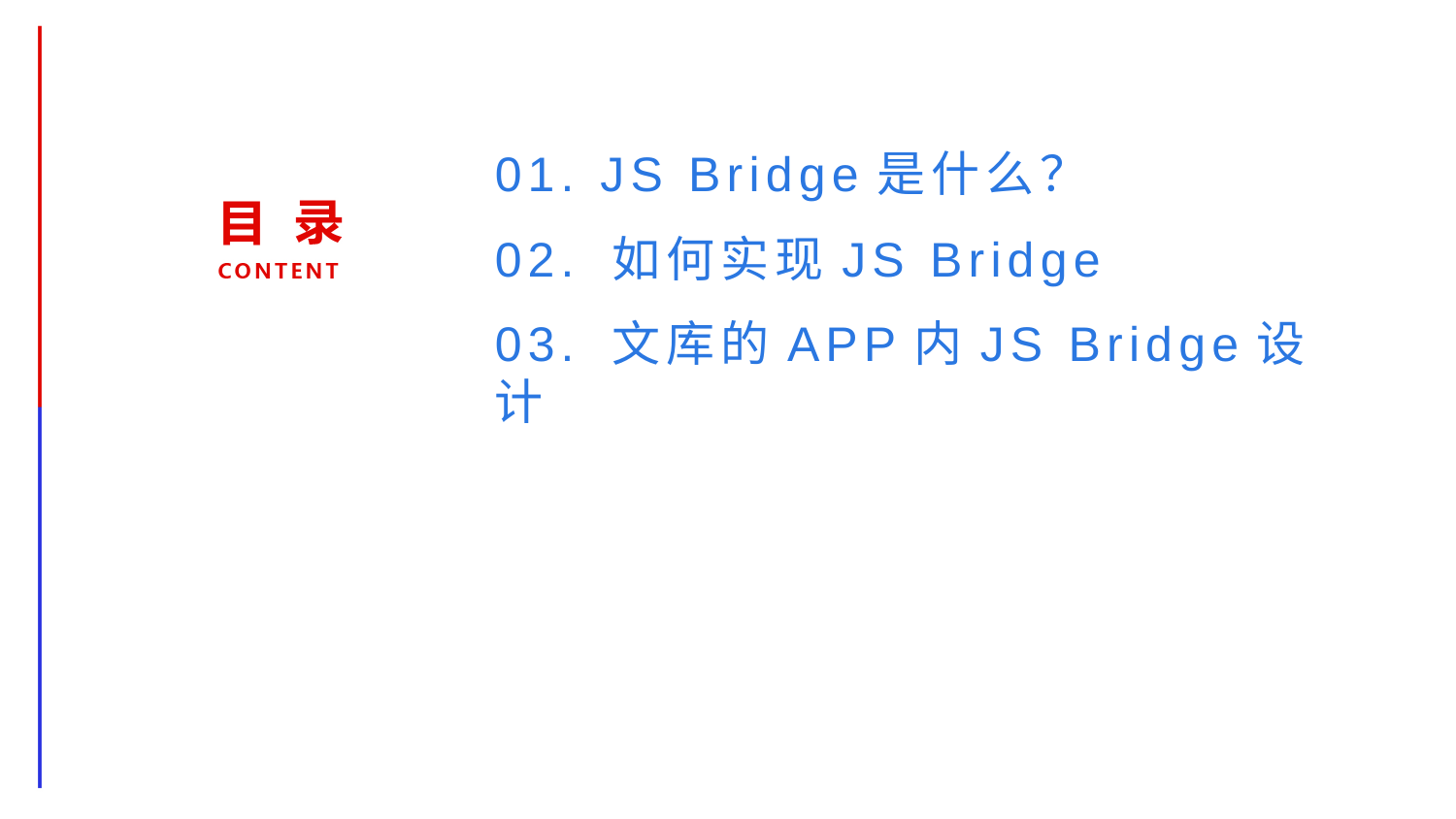

01. JS Bridge是什么？

02. 如何实现JS Bridge

03. 文库的APP内JS Bridge设计